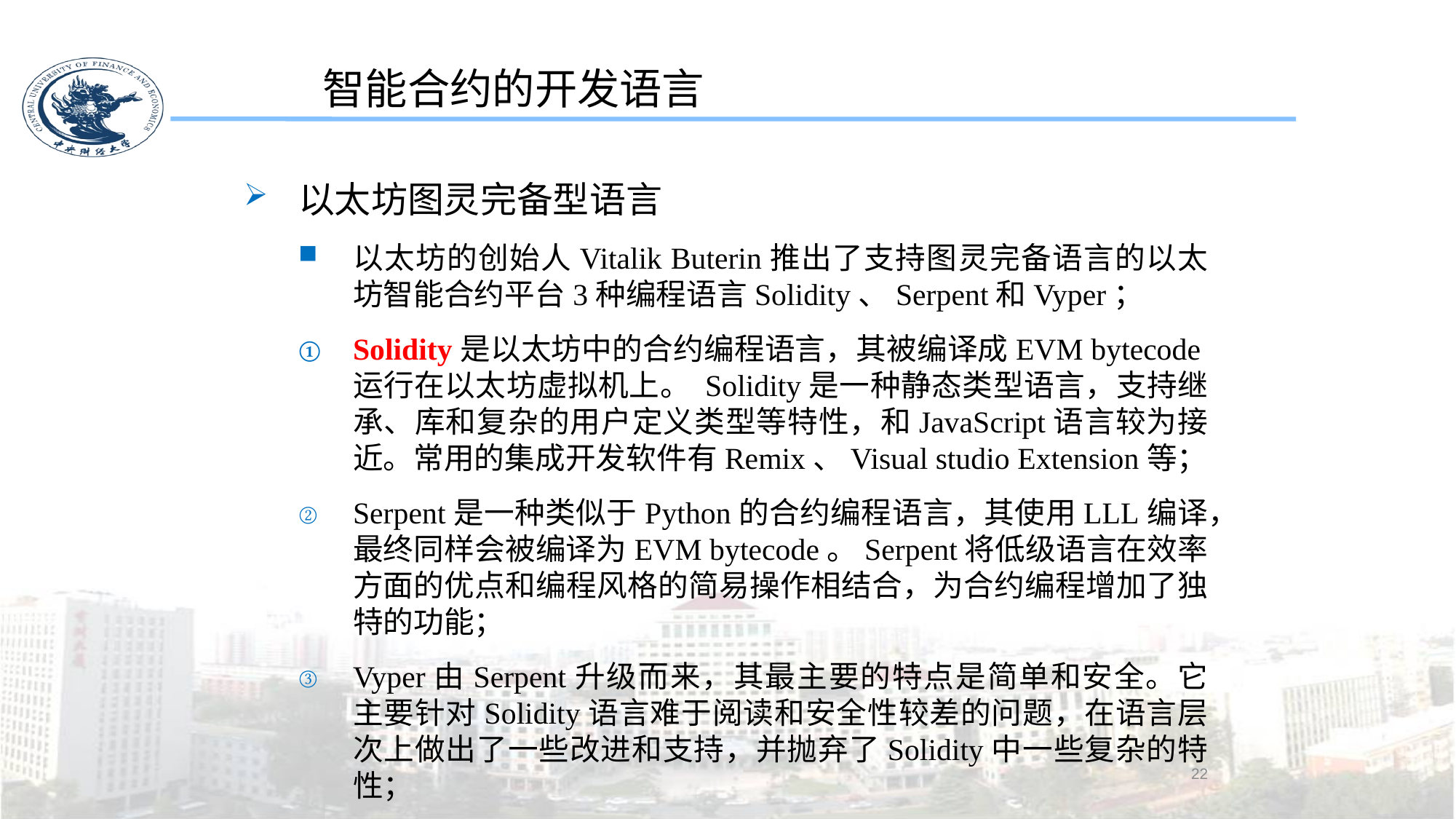

智能合约的开发语言
以太坊图灵完备型语言
以太坊的创始人Vitalik Buterin推出了支持图灵完备语言的以太坊智能合约平台3种编程语言Solidity、Serpent和Vyper；
Solidity是以太坊中的合约编程语言，其被编译成EVM bytecode运行在以太坊虚拟机上。 Solidity是一种静态类型语言，支持继承、库和复杂的用户定义类型等特性，和JavaScript语言较为接近。常用的集成开发软件有Remix、Visual studio Extension等；
Serpent是一种类似于Python的合约编程语言，其使用LLL编译，最终同样会被编译为EVM bytecode。Serpent将低级语言在效率方面的优点和编程风格的简易操作相结合，为合约编程增加了独特的功能；
Vyper由Serpent升级而来，其最主要的特点是简单和安全。它主要针对Solidity语言难于阅读和安全性较差的问题，在语言层次上做出了一些改进和支持，并抛弃了Solidity中一些复杂的特性；
22